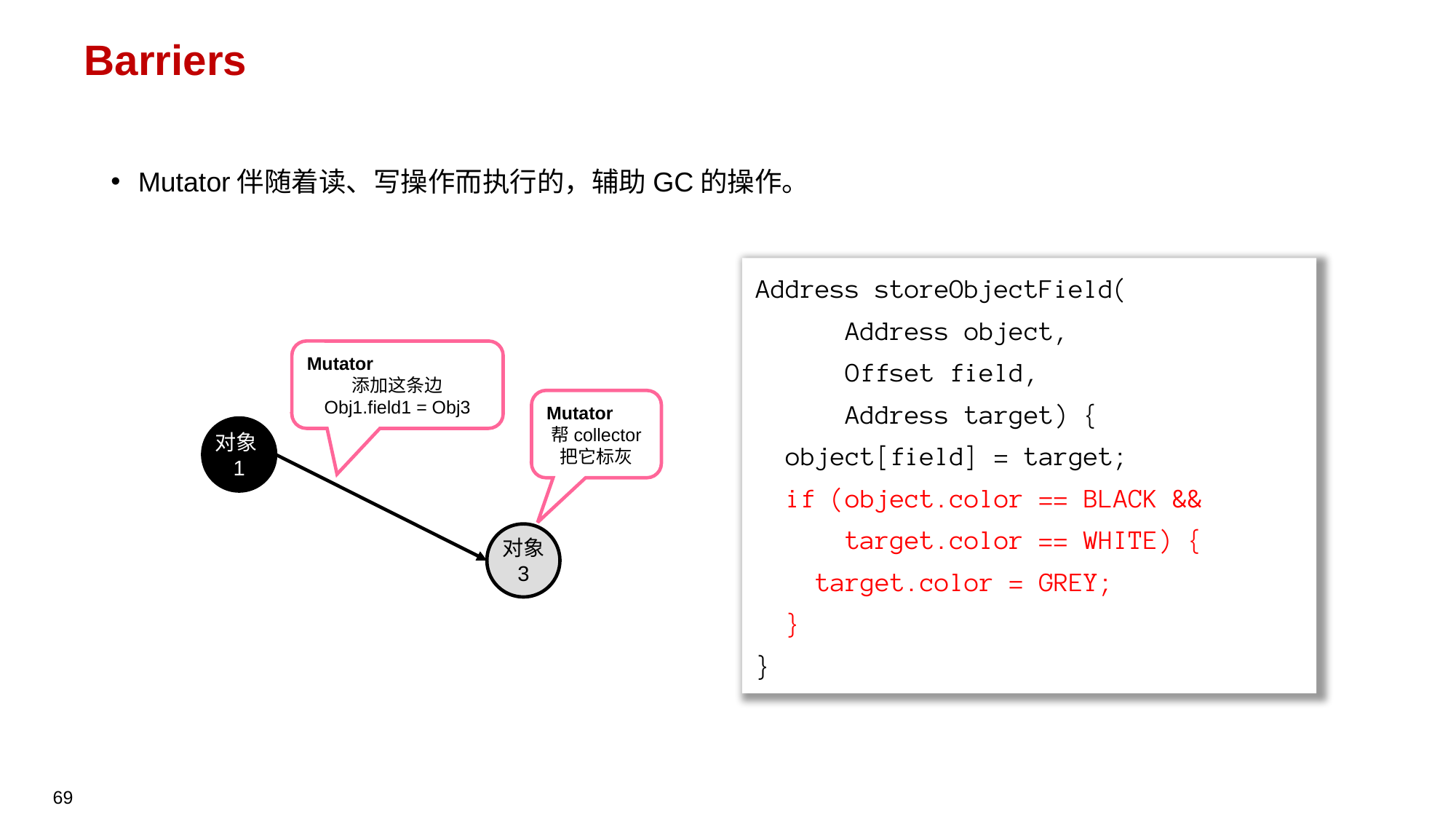

# Barriers
Mutator伴随着读、写操作而执行的，辅助GC的操作。
Address storeObjectField(
      Address object,
      Offset field,
      Address target) {
  object[field] = target;
  if (object.color == BLACK &&
      target.color == WHITE) {
    target.color = GREY;
  }
}
Mutator
添加这条边
Obj1.field1 = Obj3
Mutator
帮collector
把它标灰
对象1
对象
3